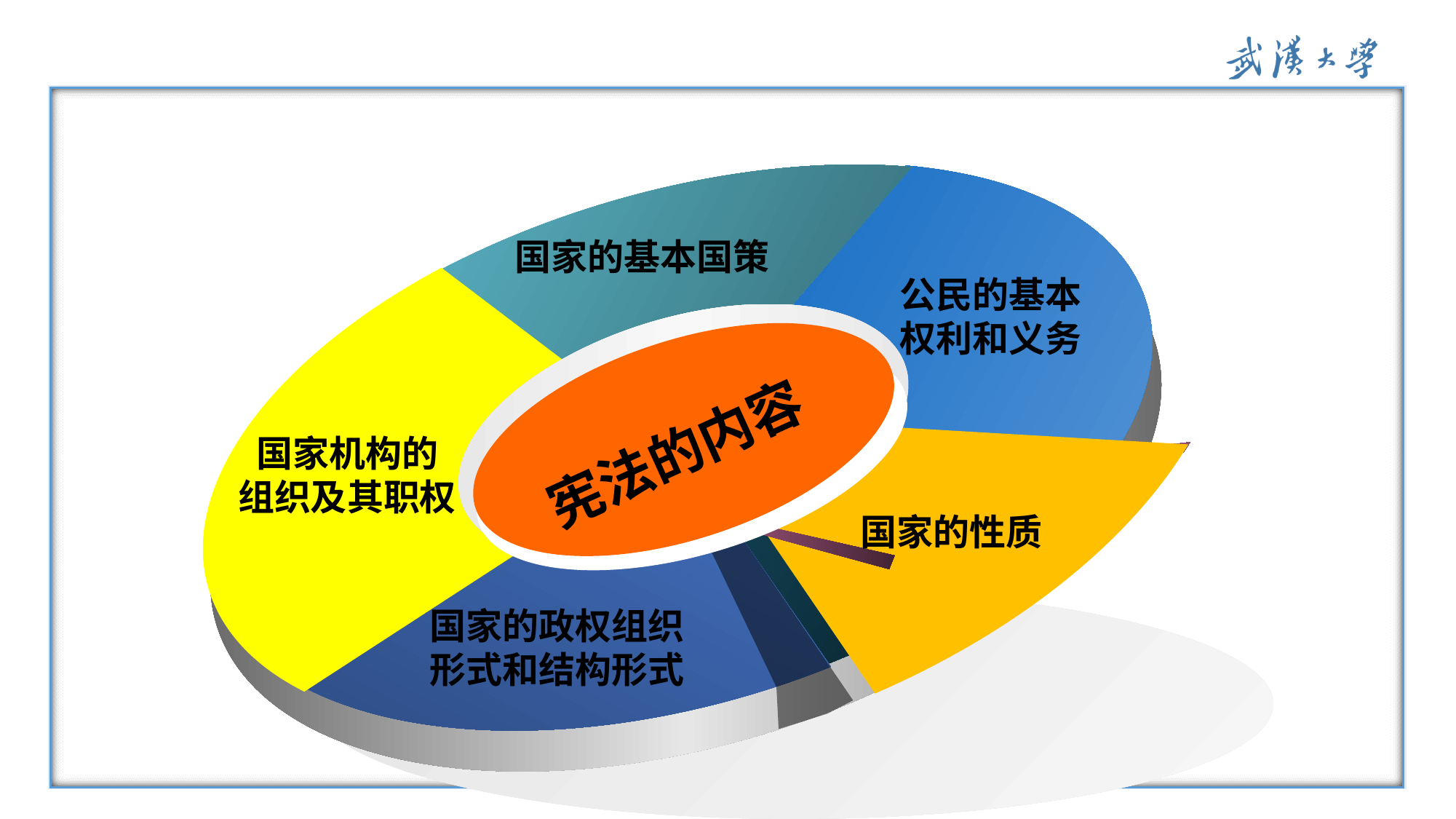

公民的基本
权利和义务

国家的性质

国家机构的
组织及其职权

国家的政权组织
形式和结构形式
国家的基本国策

宪法的内容